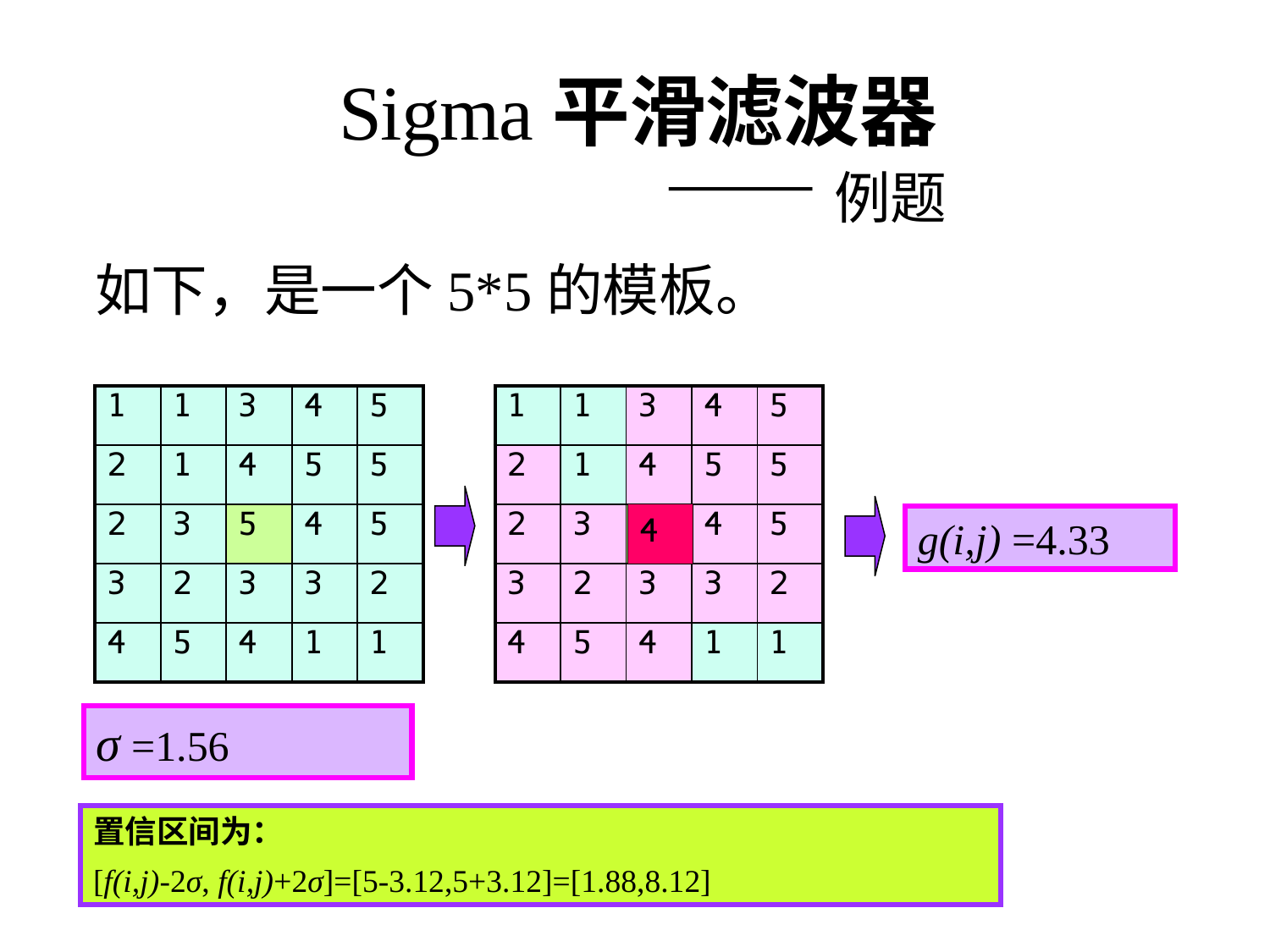

# Sigma平滑滤波器 —— 例题
如下，是一个5*5的模板。

| 1 | 1 | 3 | 4 | 5 |
| --- | --- | --- | --- | --- |
| 2 | 1 | 4 | 5 | 5 |
| 2 | 3 | 5 | 4 | 5 |
| 3 | 2 | 3 | 3 | 2 |
| 4 | 5 | 4 | 1 | 1 |
| 1 | 1 | 3 | 4 | 5 |
| --- | --- | --- | --- | --- |
| 2 | 1 | 4 | 5 | 5 |
| 2 | 3 | 5 | 4 | 5 |
| 3 | 2 | 3 | 3 | 2 |
| 4 | 5 | 4 | 1 | 1 |

4
g(i,j) =4.33
σ =1.56
置信区间为：
[f(i,j)-2σ, f(i,j)+2σ]=[5-3.12,5+3.12]=[1.88,8.12]